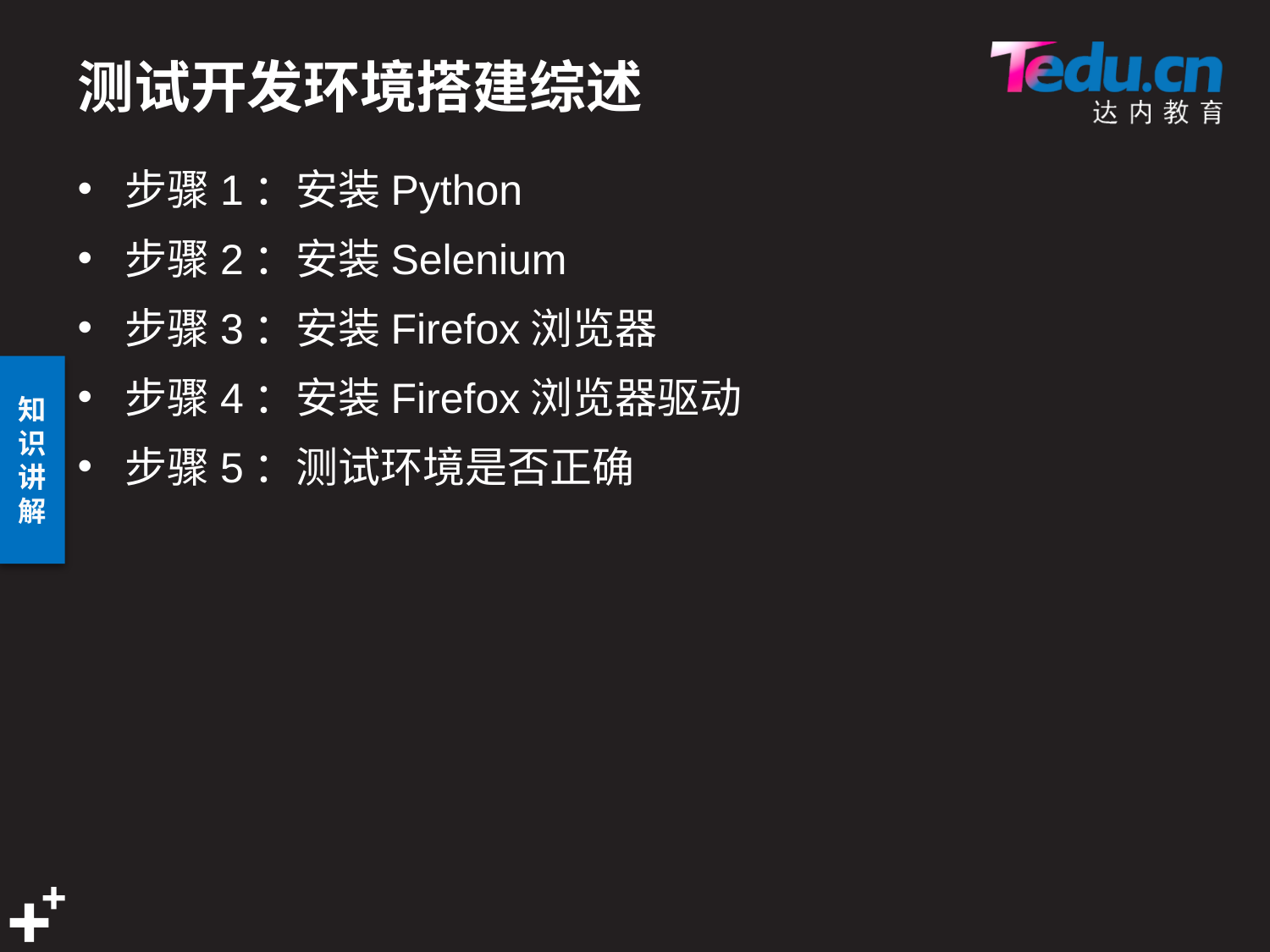

# 测试开发环境搭建综述
步骤1：安装Python
步骤2：安装Selenium
步骤3：安装Firefox浏览器
步骤4：安装Firefox浏览器驱动
步骤5：测试环境是否正确